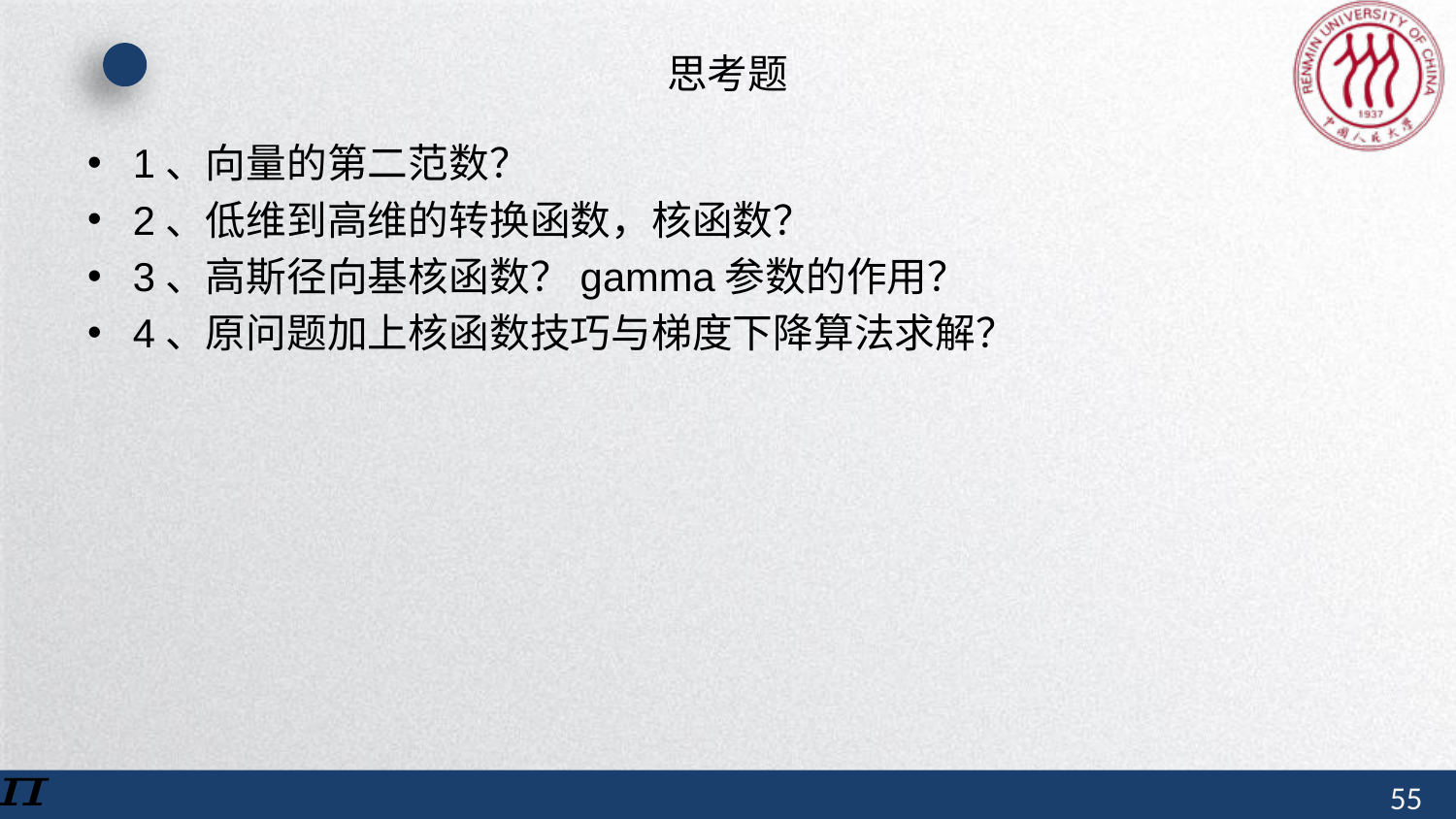

# 思考题
1、向量的第二范数？
2、低维到高维的转换函数，核函数？
3、高斯径向基核函数？gamma参数的作用？
4、原问题加上核函数技巧与梯度下降算法求解？